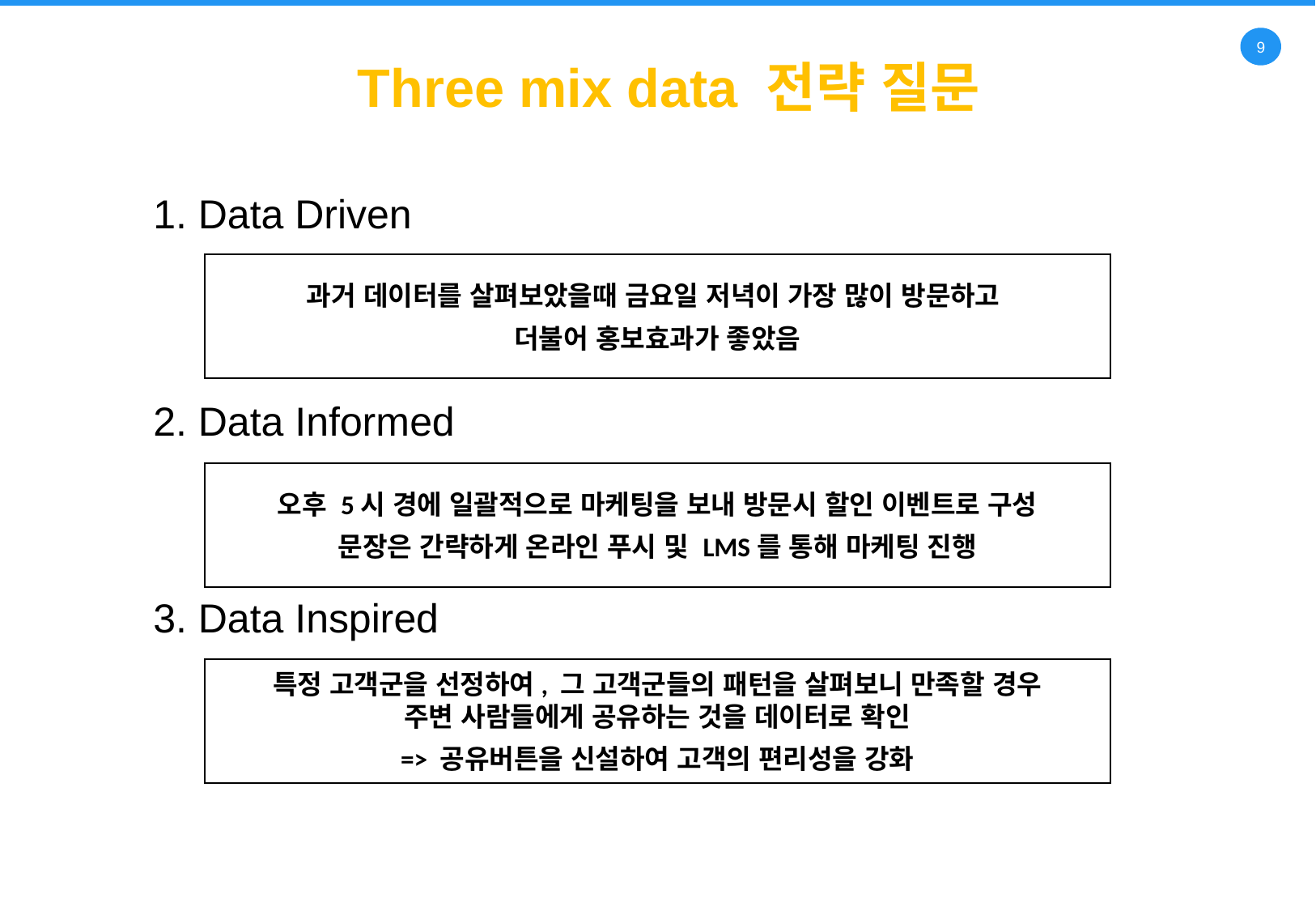

Three mix data 전략 질문
1. Data Driven
과거 데이터를 살펴보았을때 금요일 저녁이 가장 많이 방문하고
더불어 홍보효과가 좋았음
2. Data Informed
오후 5시 경에 일괄적으로 마케팅을 보내 방문시 할인 이벤트로 구성
문장은 간략하게 온라인 푸시 및 LMS를 통해 마케팅 진행
3. Data Inspired
특정 고객군을 선정하여, 그 고객군들의 패턴을 살펴보니 만족할 경우
주변 사람들에게 공유하는 것을 데이터로 확인
=> 공유버튼을 신설하여 고객의 편리성을 강화